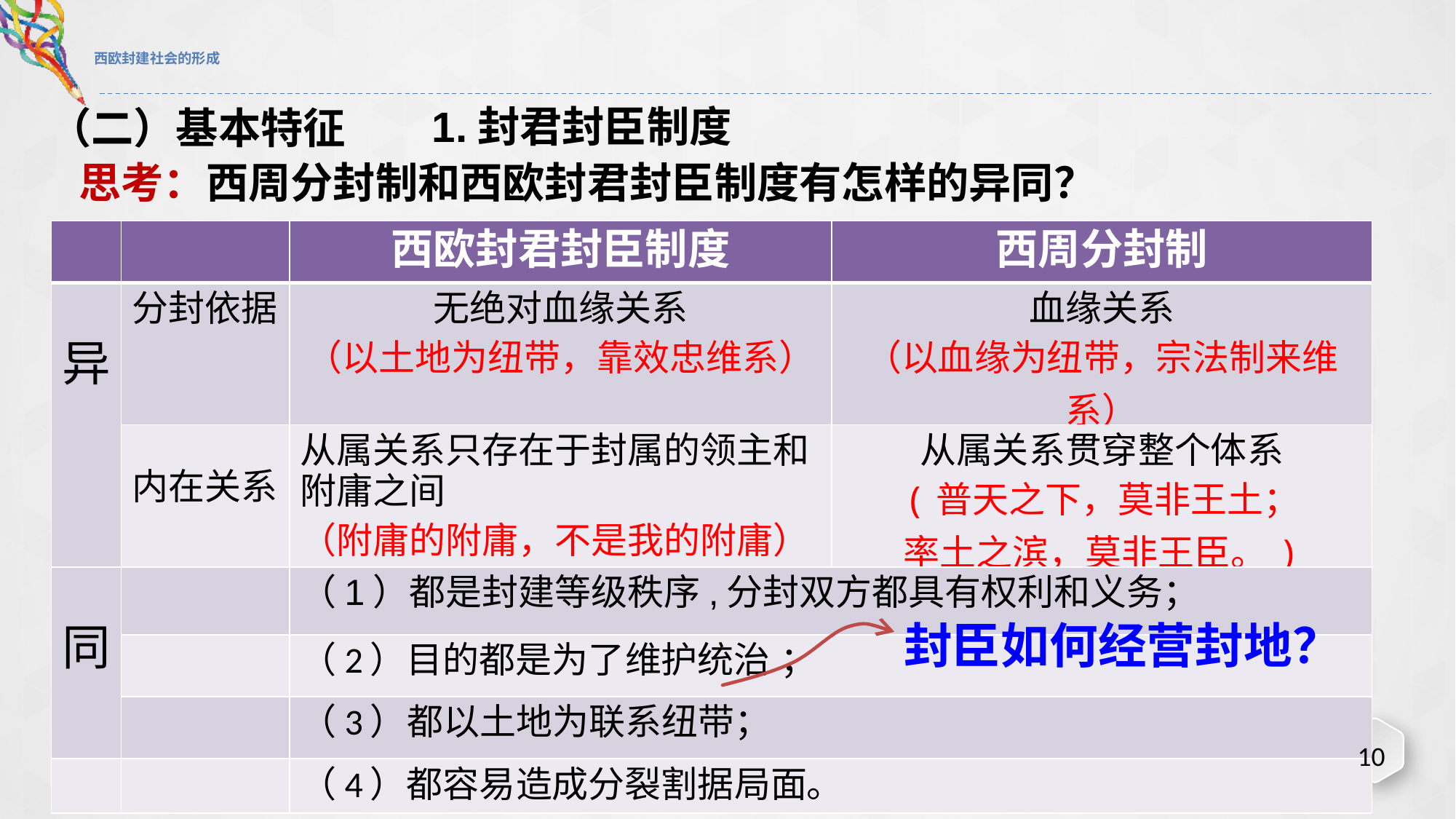

# 西欧封建社会的形成
1.封君封臣制度
（二）基本特征
思考：西周分封制和西欧封君封臣制度有怎样的异同？
|  |  | 西欧封君封臣制度 | 西周分封制 |
| --- | --- | --- | --- |
| 异 | 分封依据 | 无绝对血缘关系 （以土地为纽带，靠效忠维系） | 血缘关系 （以血缘为纽带，宗法制来维系） |
|  | 内在关系 | 从属关系只存在于封属的领主和附庸之间 （附庸的附庸，不是我的附庸） | 从属关系贯穿整个体系 (普天之下，莫非王土； 率土之滨，莫非王臣。) |
| 同 |  | （1）都是封建等级秩序,分封双方都具有权利和义务； |  |
|  |  | （2）目的都是为了维护统治 ； |  |
|  |  | （3）都以土地为联系纽带； |  |
|  |  | （4）都容易造成分裂割据局面。 |  |
封臣如何经营封地？

10